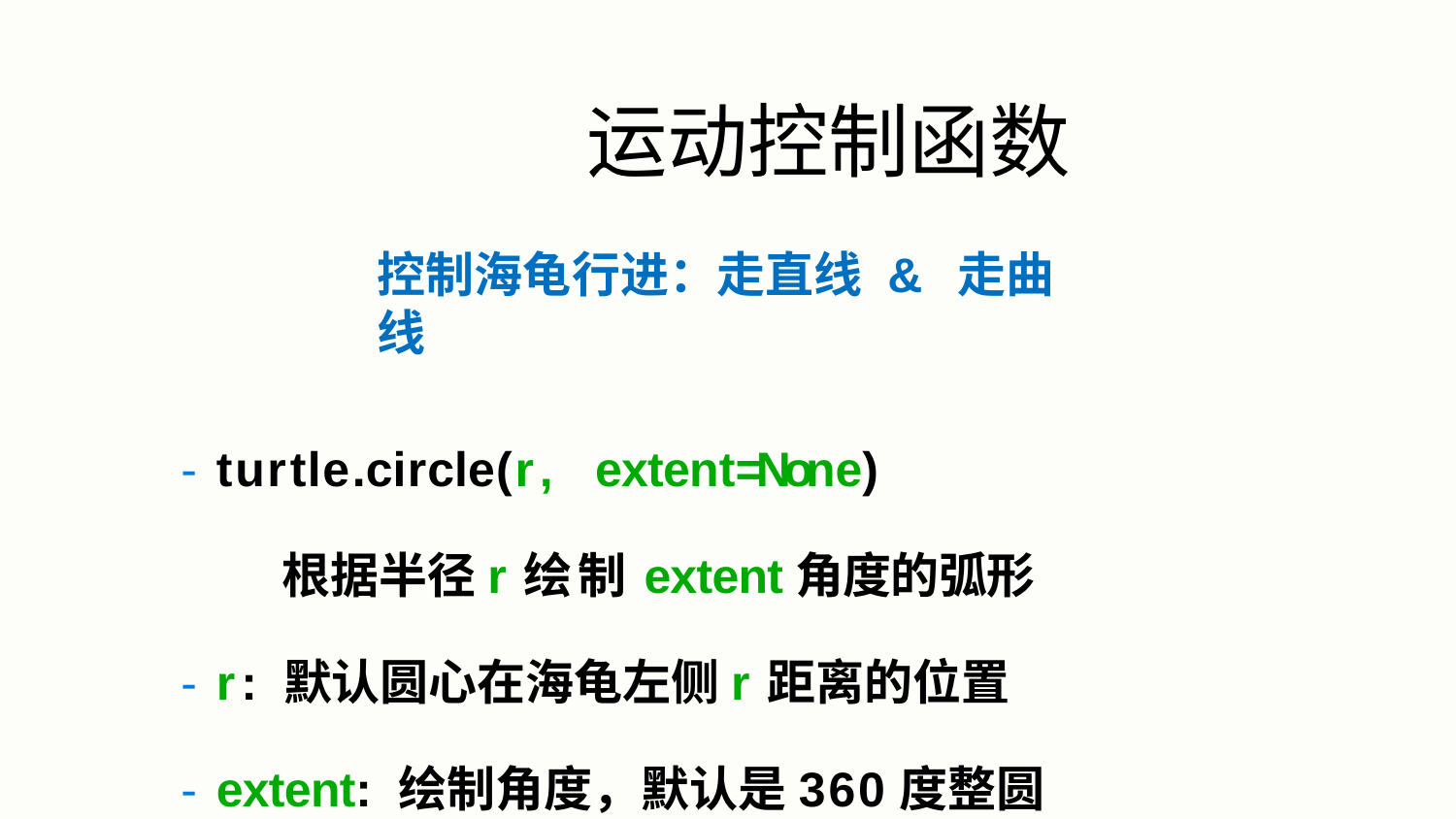

# 运动控制函数
控制海龟行进：走直线 & 走曲线

- turtle.circle(r,	extent=None)

根据半径r绘制extent角度的弧形

- r: 默认圆心在海龟左侧r距离的位置

- extent: 绘制角度，默认是360度整圆